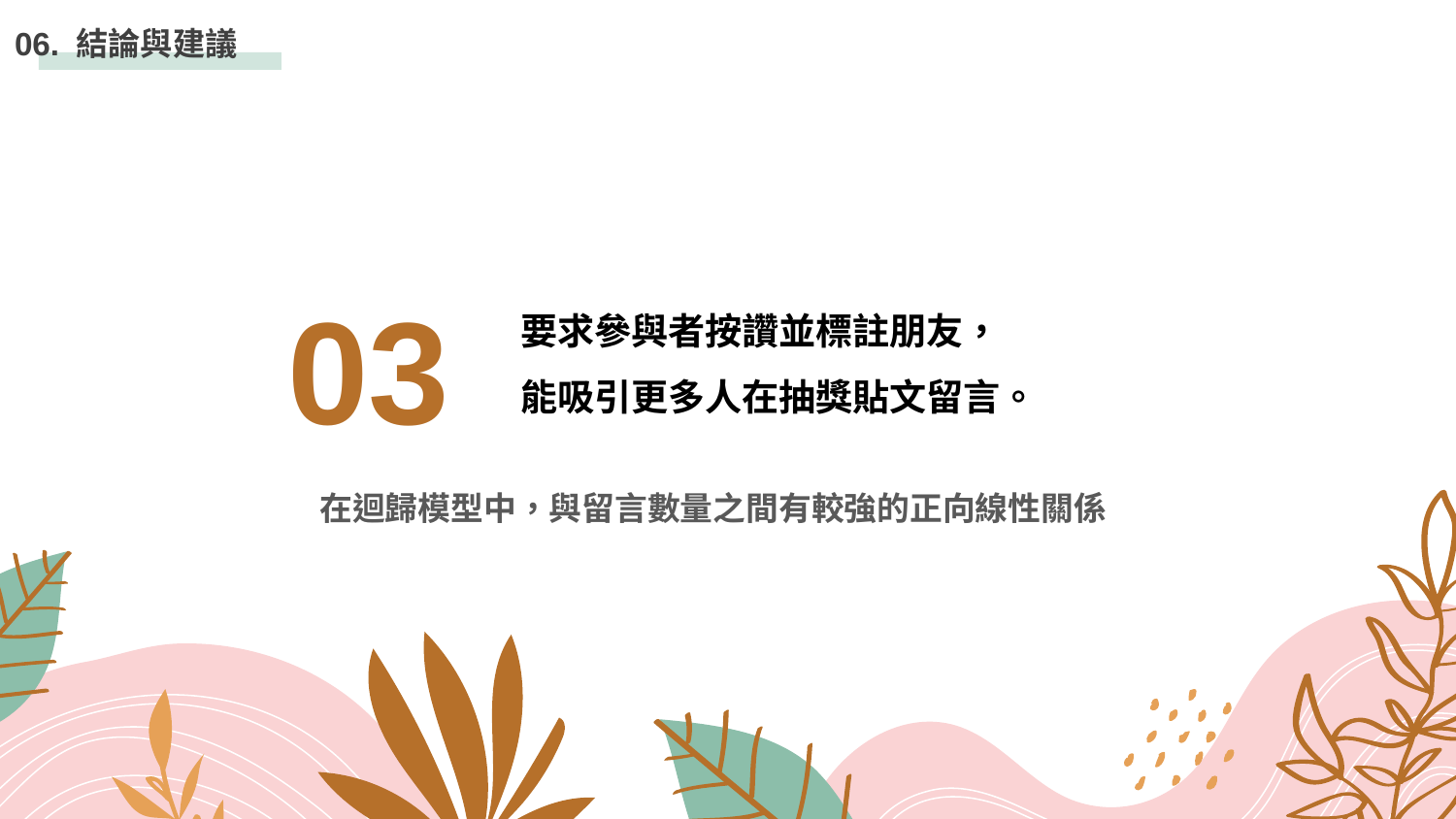

06. 結論與建議

03
要求參與者按讚並標註朋友，
能吸引更多人在抽獎貼文留言。
在迴歸模型中，與留言數量之間有較強的正向線性關係